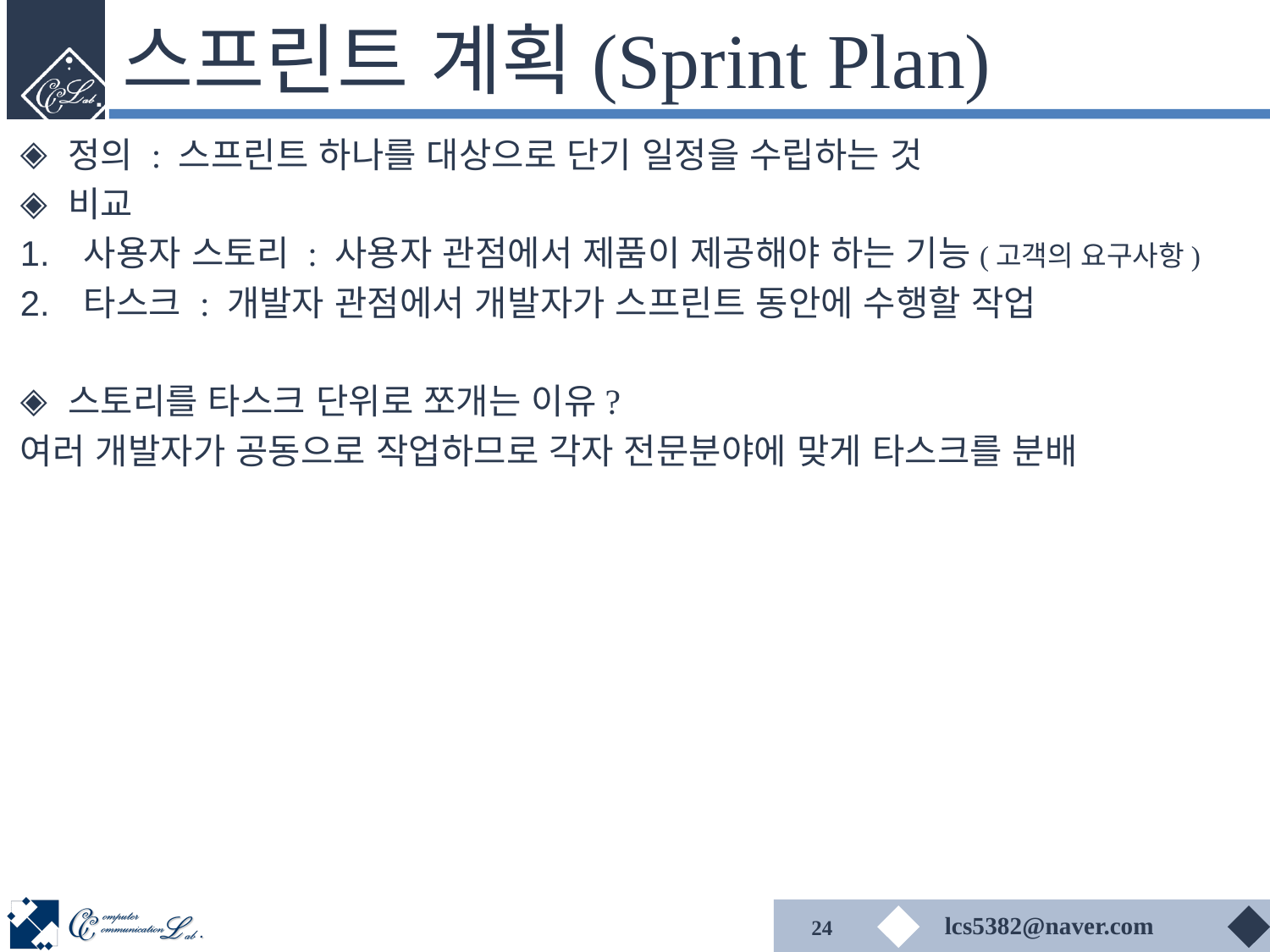

# 스프린트 계획(Sprint Plan)
정의 : 스프린트 하나를 대상으로 단기 일정을 수립하는 것
비교
사용자 스토리 : 사용자 관점에서 제품이 제공해야 하는 기능(고객의 요구사항)
타스크 : 개발자 관점에서 개발자가 스프린트 동안에 수행할 작업

스토리를 타스크 단위로 쪼개는 이유?
여러 개발자가 공동으로 작업하므로 각자 전문분야에 맞게 타스크를 분배